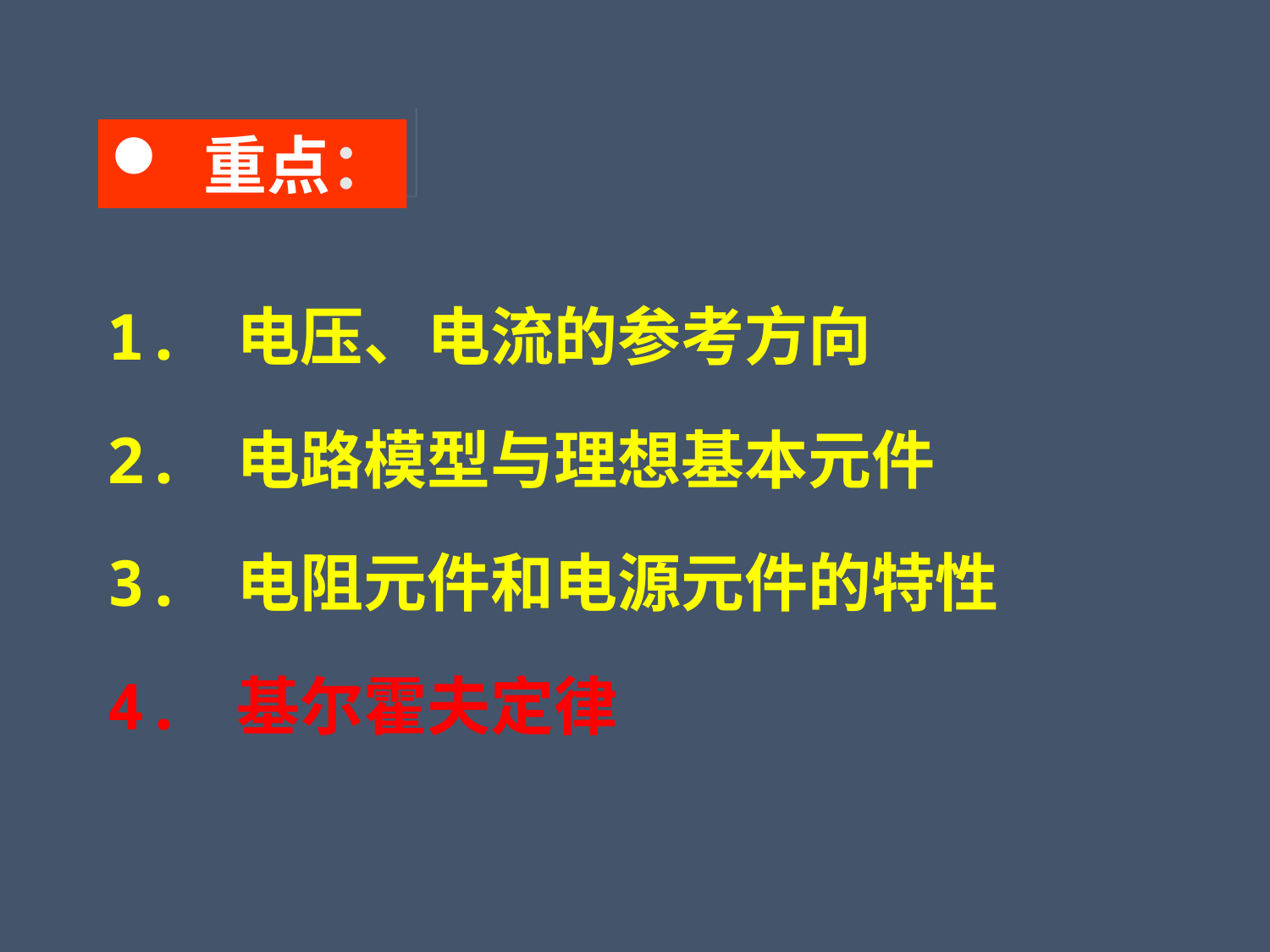

重点：
1. 电压、电流的参考方向
2. 电路模型与理想基本元件
3. 电阻元件和电源元件的特性
4. 基尔霍夫定律